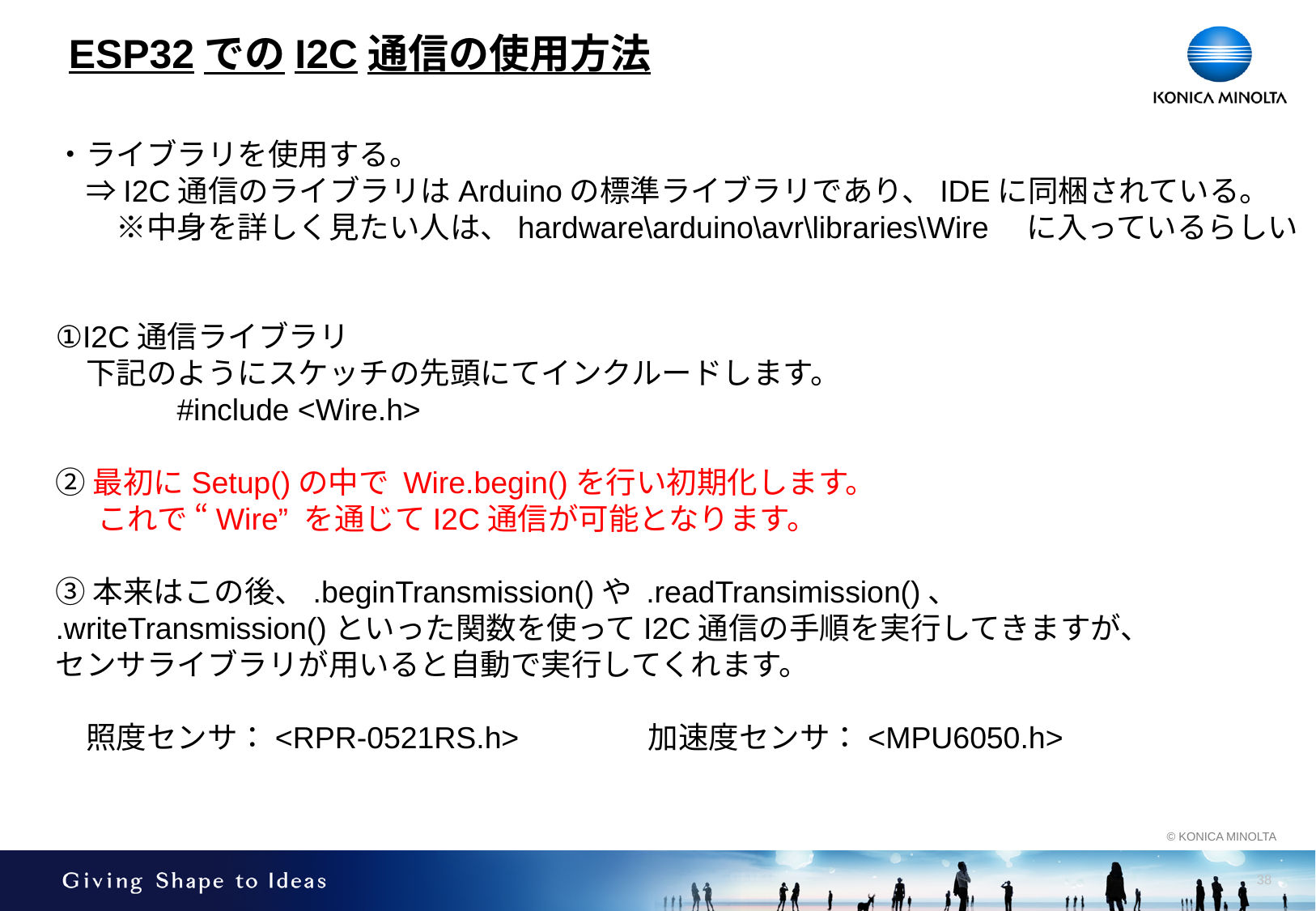

# ESP32でのI2C通信の使用方法
・ライブラリを使用する。
　⇒I2C通信のライブラリはArduinoの標準ライブラリであり、IDEに同梱されている。
　　※中身を詳しく見たい人は、hardware\arduino\avr\libraries\Wire　に入っているらしい

①I2C通信ライブラリ
　下記のようにスケッチの先頭にてインクルードします。
	#include <Wire.h>

②最初にSetup()の中で Wire.begin()を行い初期化します。
     これで “Wire” を通じてI2C通信が可能となります。

③本来はこの後、.beginTransmission()や .readTransimission()、
.writeTransmission()といった関数を使ってI2C通信の手順を実行してきますが、
センサライブラリが用いると自動で実行してくれます。

　照度センサ：<RPR-0521RS.h>　　　　加速度センサ：<MPU6050.h>

38